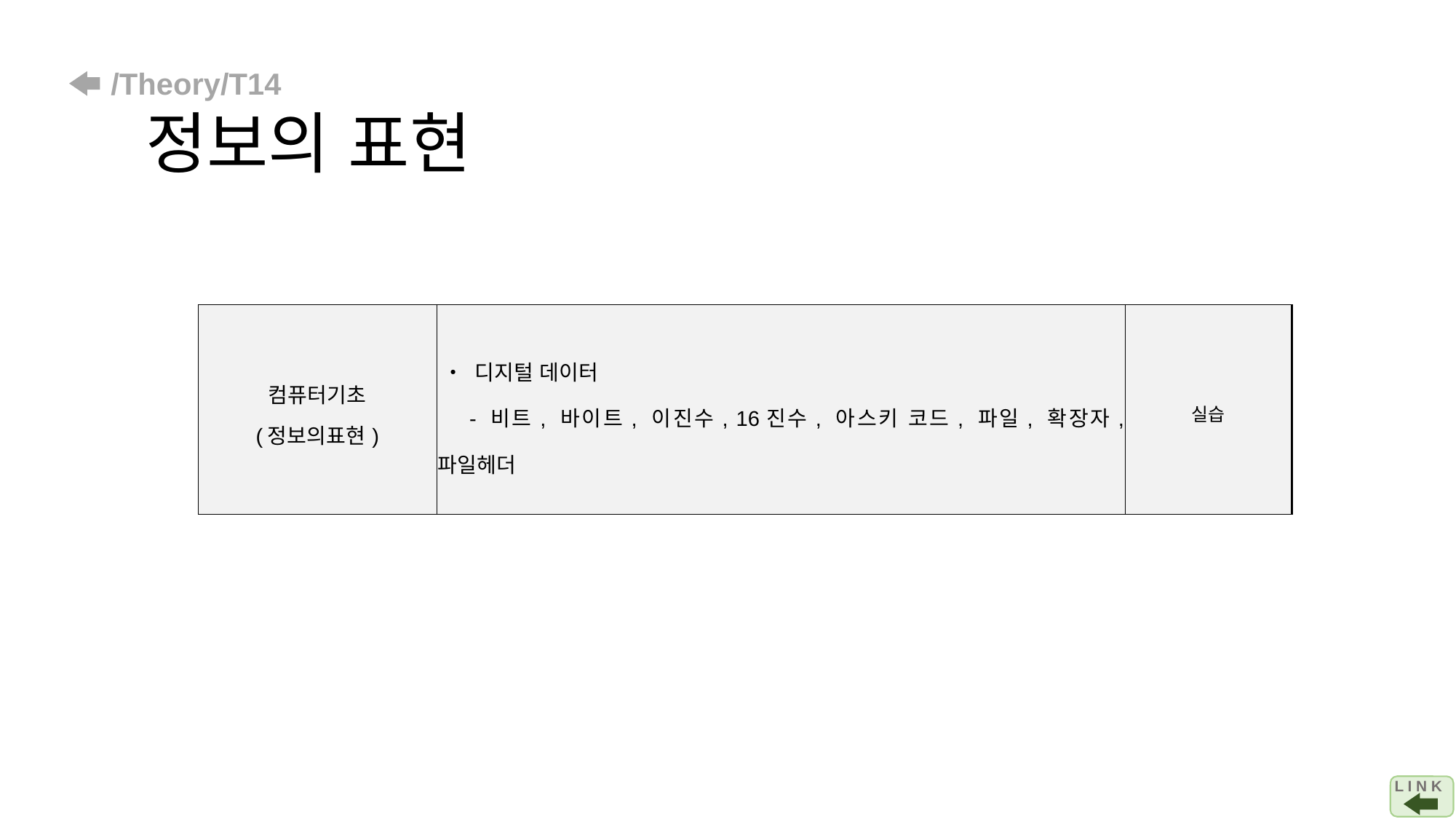

# /Theory/T14 정보의 표현

| 컴퓨터기초 (정보의표현) | • 디지털 데이터 - 비트, 바이트, 이진수, 16진수, 아스키 코드, 파일, 확장자, 파일헤더 | 실습 |
| --- | --- | --- |
L I N K